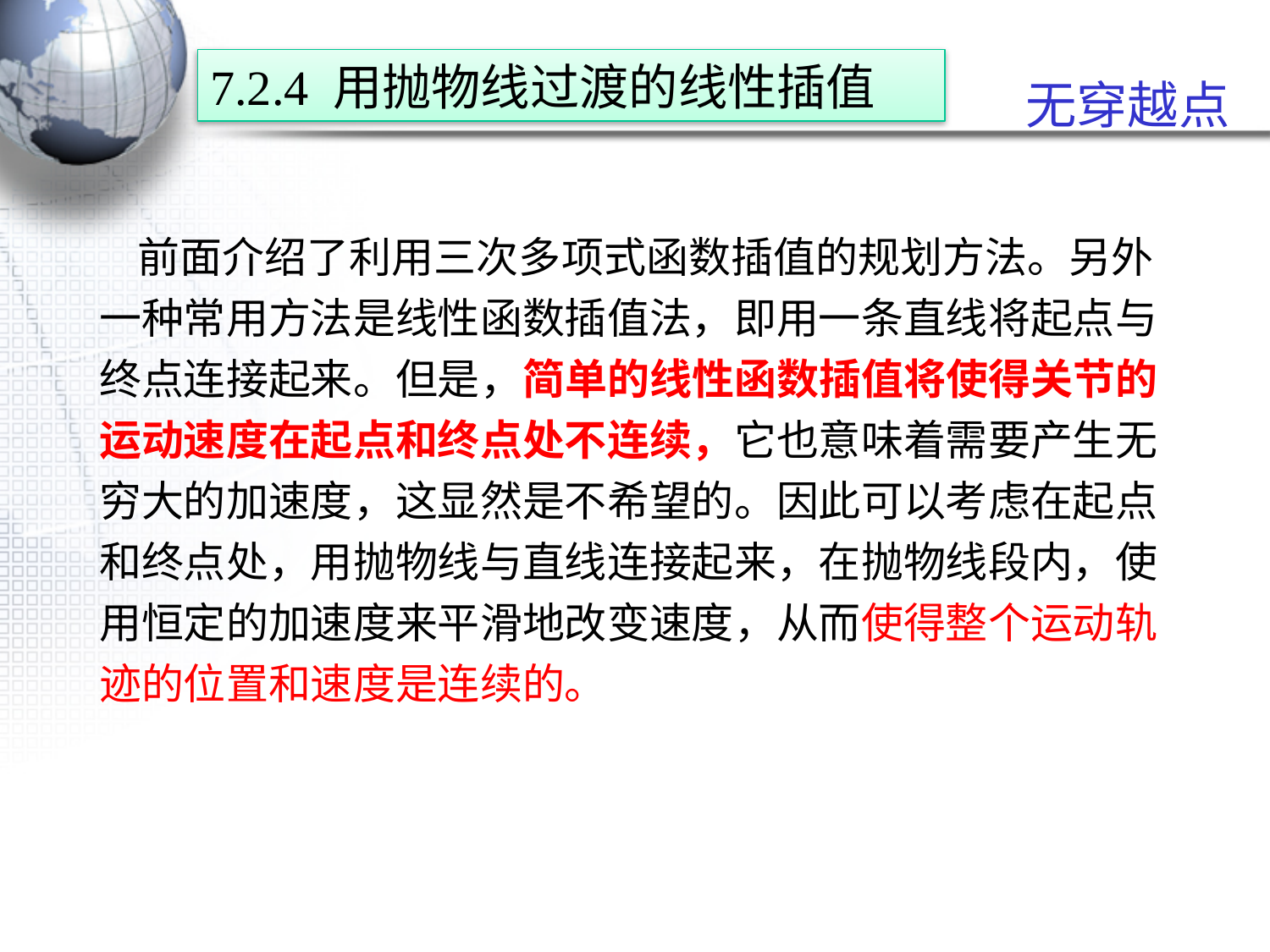

7.2.4 用抛物线过渡的线性插值
无穿越点
   前面介绍了利用三次多项式函数插值的规划方法。另外一种常用方法是线性函数插值法，即用一条直线将起点与终点连接起来。但是，简单的线性函数插值将使得关节的运动速度在起点和终点处不连续，它也意味着需要产生无穷大的加速度，这显然是不希望的。因此可以考虑在起点和终点处，用抛物线与直线连接起来，在抛物线段内，使用恒定的加速度来平滑地改变速度，从而使得整个运动轨迹的位置和速度是连续的。